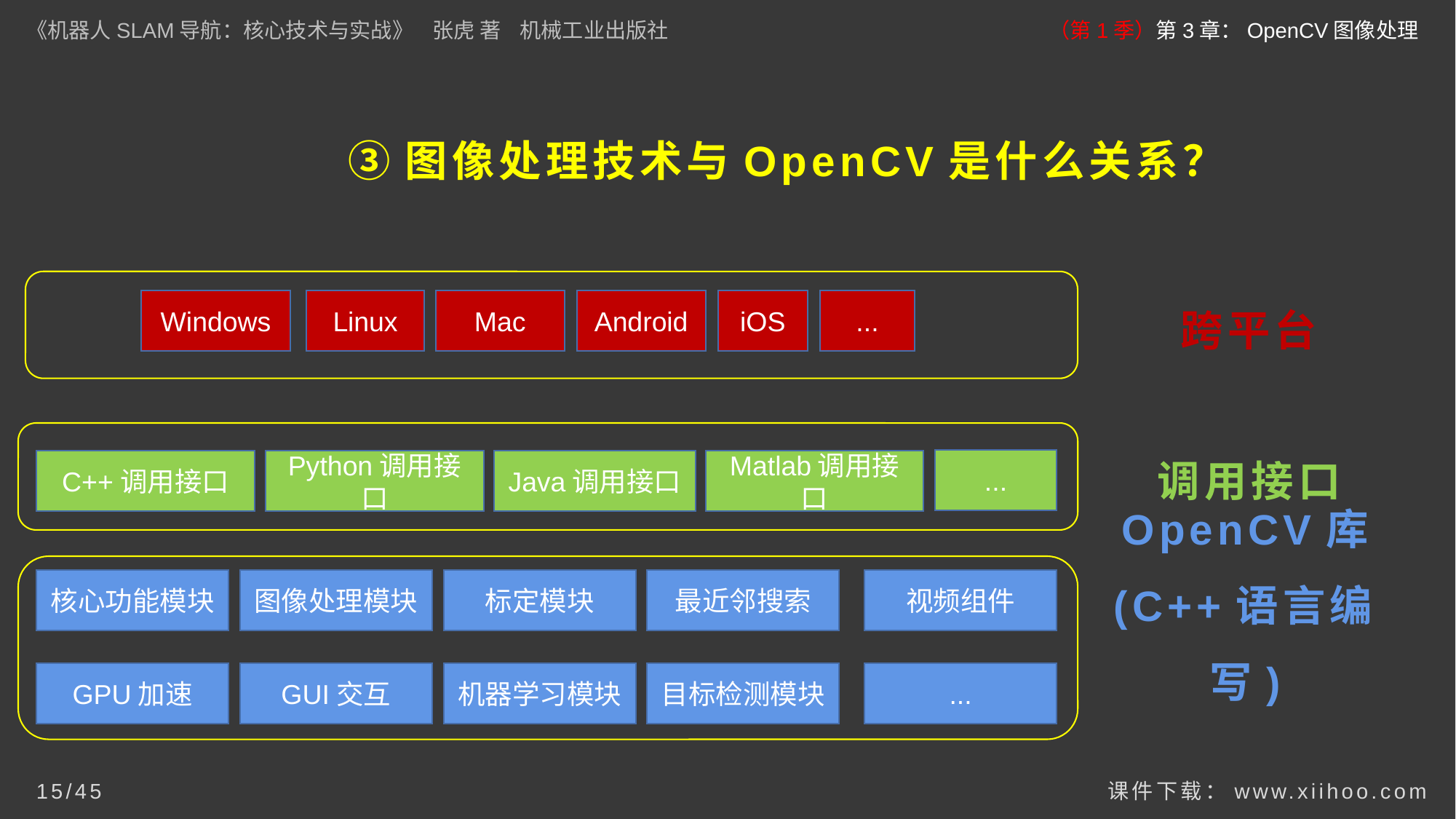

《机器人SLAM导航：核心技术与实战》    张虎 著    机械工业出版社
（第1季）第3章：OpenCV图像处理
# ③图像处理技术与OpenCV是什么关系？

跨平台
Windows
Linux
Mac
Android
iOS
...

调用接口
...
C++调用接口
Python调用接口
Java调用接口
Matlab调用接口

核心功能模块
图像处理模块
标定模块
最近邻搜索
视频组件
OpenCV库
(C++语言编写)
GPU加速
GUI交互
机器学习模块
目标检测模块
...
课件下载：www.xiihoo.com
15/45